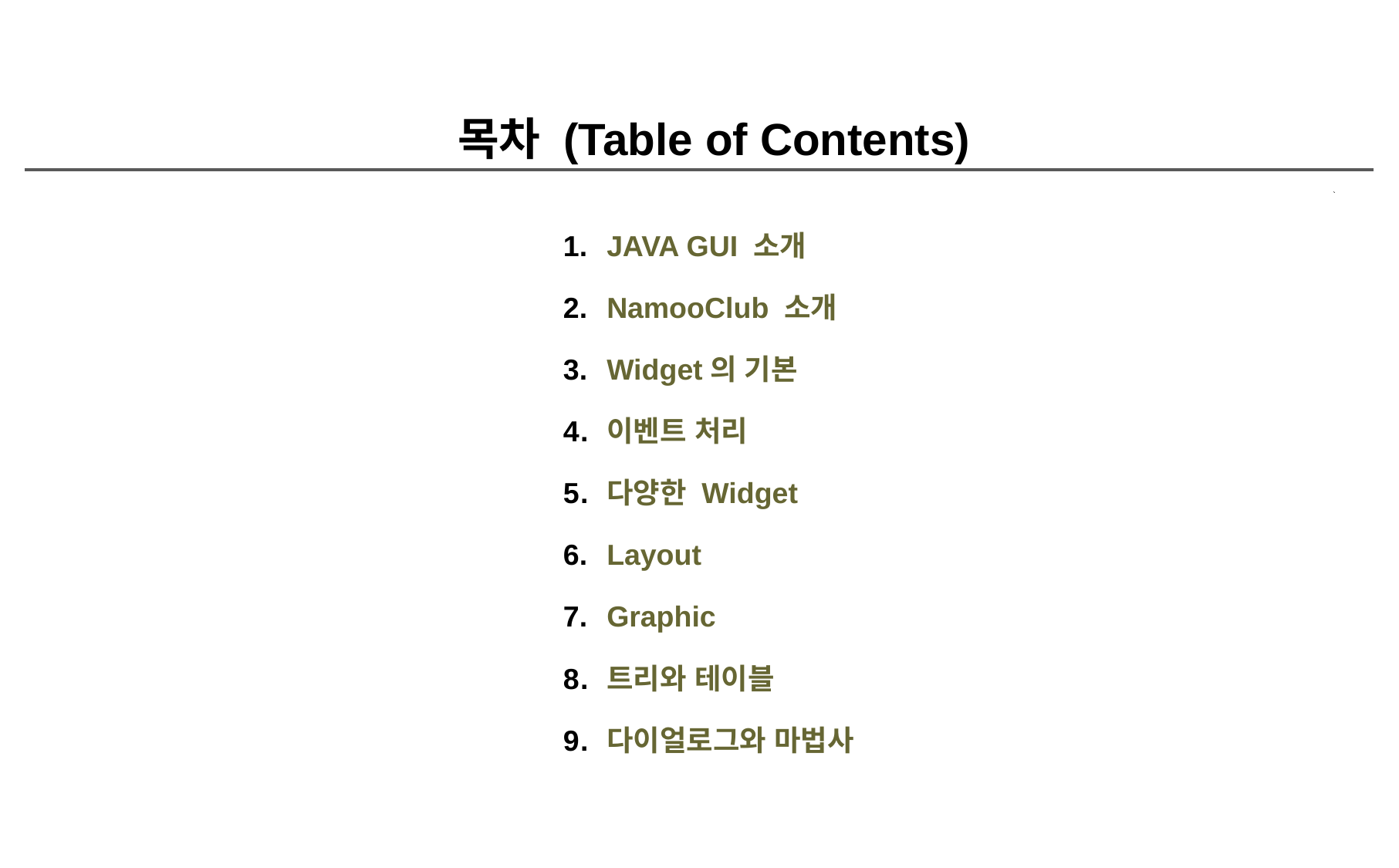

목차 (Table of Contents)
JAVA GUI 소개
NamooClub 소개
Widget의 기본
이벤트 처리
다양한 Widget
Layout
Graphic
트리와 테이블
다이얼로그와 마법사